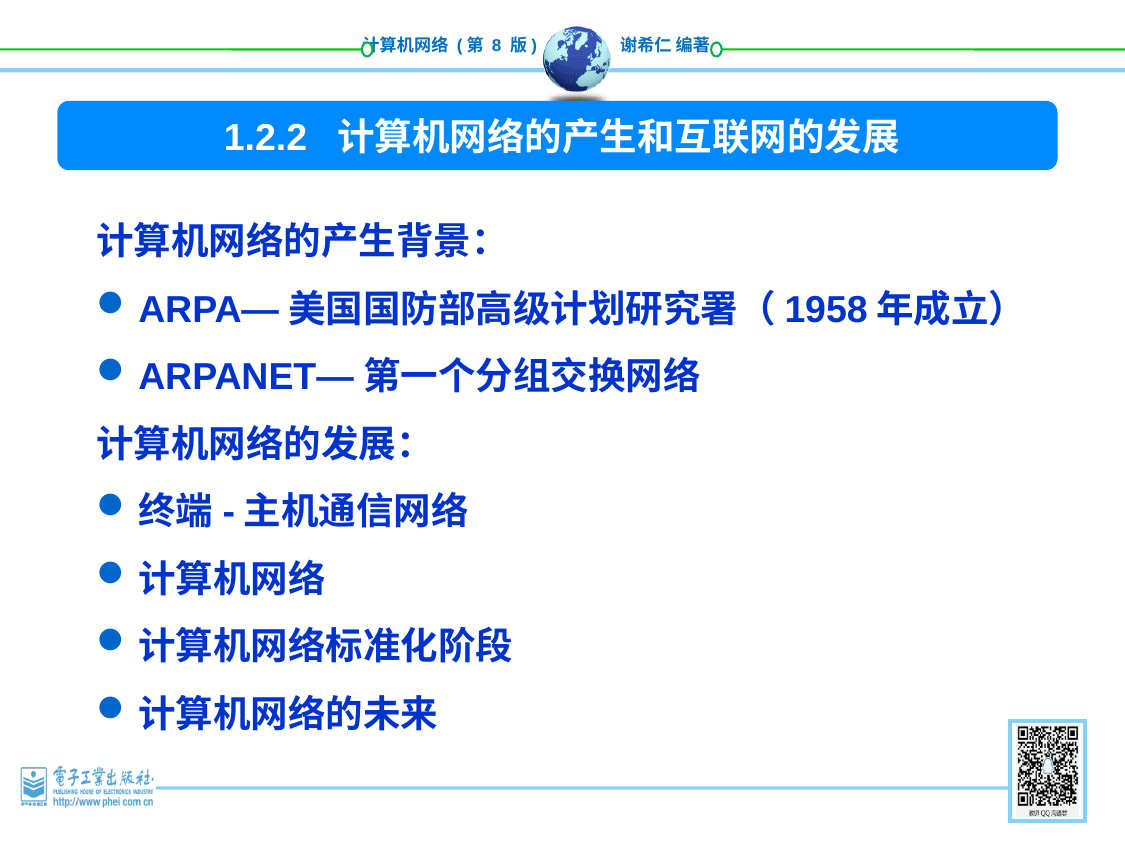

1.2.2  计算机网络的产生和互联网的发展
计算机网络的产生背景：
ARPA—美国国防部高级计划研究署（1958年成立）
ARPANET—第一个分组交换网络
计算机网络的发展：
终端-主机通信网络
计算机网络
计算机网络标准化阶段
计算机网络的未来